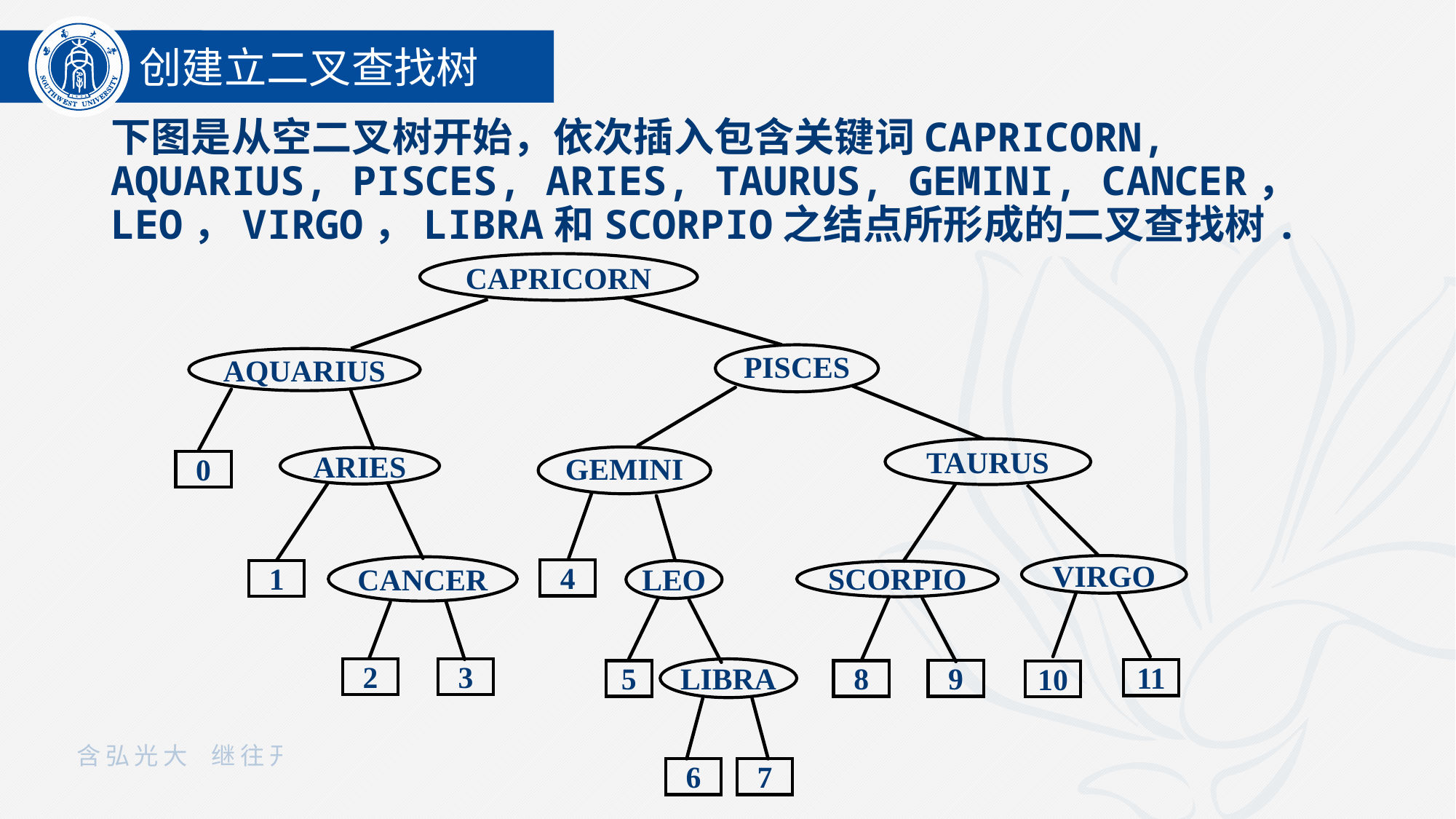

创建立二叉查找树
下图是从空二叉树开始，依次插入包含关键词CAPRICORN, AQUARIUS, PISCES, ARIES, TAURUS, GEMINI, CANCER，LEO，VIRGO，LIBRA和SCORPIO之结点所形成的二叉查找树.
CAPRICORN

PISCES
AQUARIUS

TAURUS
GEMINI
ARIES
0

VIRGO
CANCER
4
1
LEO
SCORPIO

2
3
LIBRA
11
9
5
8
10

6
7